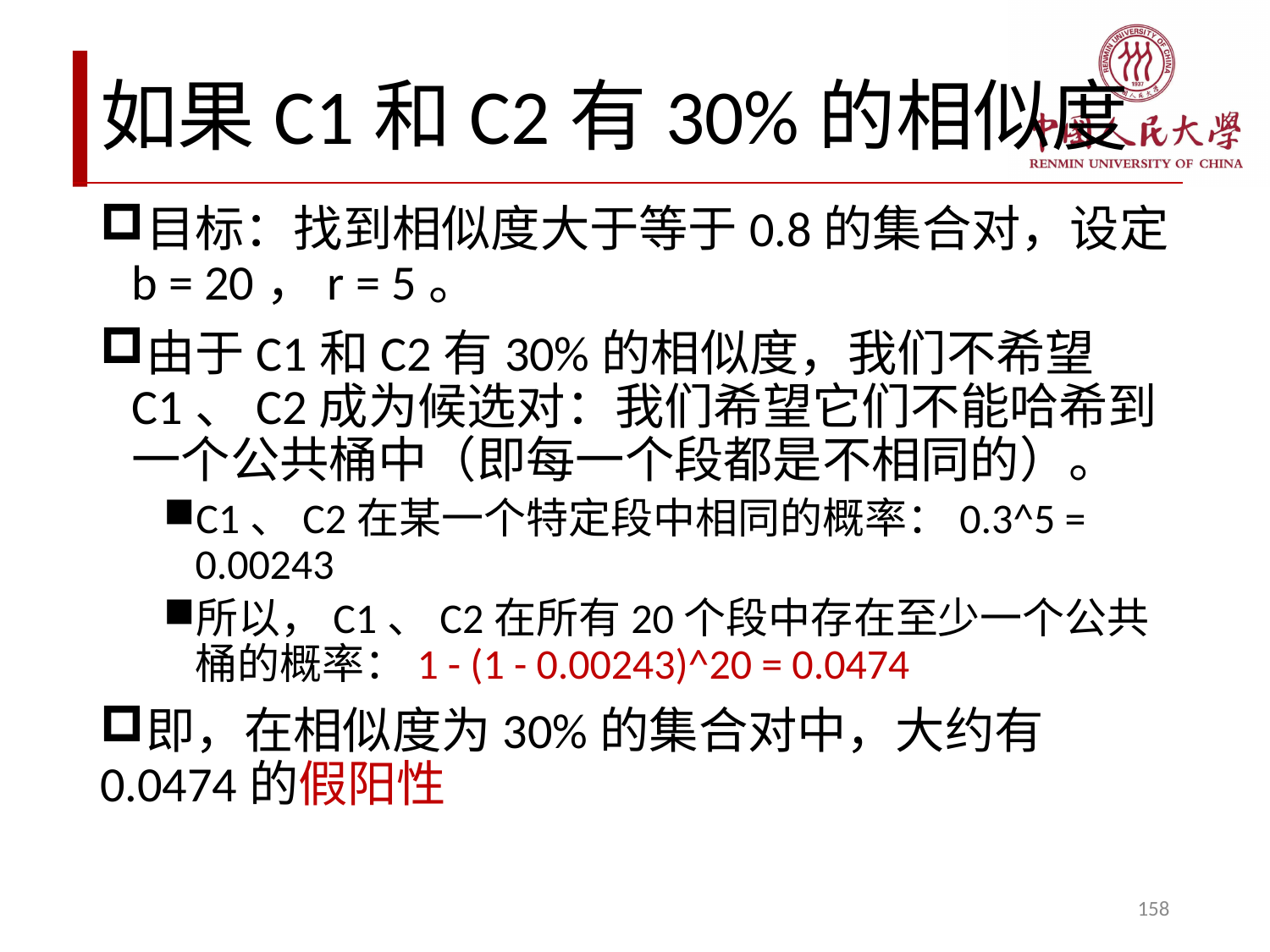

# 如果C1和C2有30%的相似度
目标：找到相似度大于等于0.8的集合对，设定b = 20，r = 5。
由于C1和C2有30%的相似度，我们不希望C1、C2成为候选对：我们希望它们不能哈希到一个公共桶中（即每一个段都是不相同的）。
C1、C2在某一个特定段中相同的概率：0.3^5 = 0.00243
所以，C1、C2在所有20个段中存在至少一个公共桶的概率：1 - (1 - 0.00243)^20 = 0.0474
即，在相似度为30%的集合对中，大约有0.0474的假阳性
158